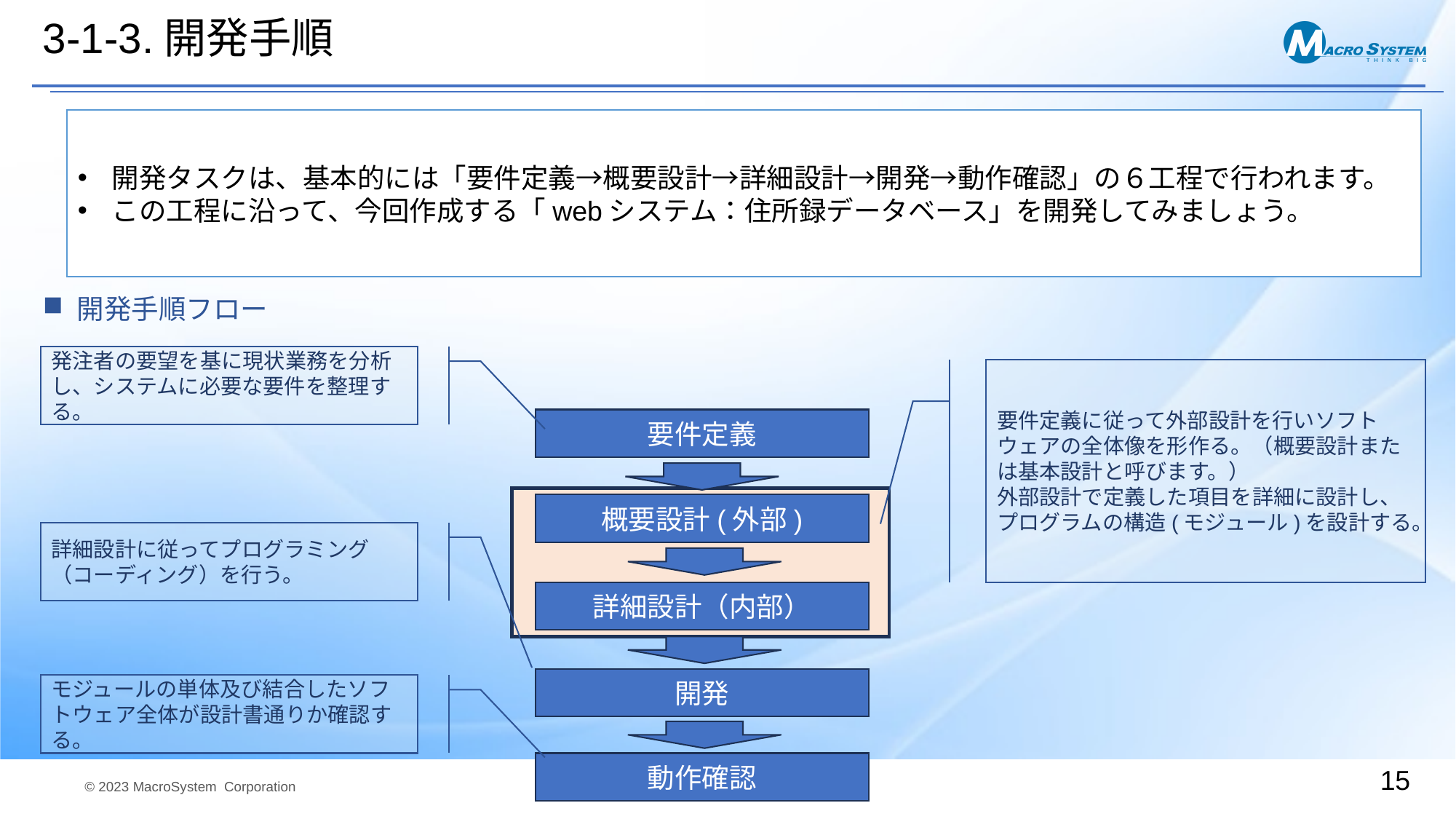

# 3-1-3.開発手順
開発タスクは、基本的には「要件定義→概要設計→詳細設計→開発→動作確認」の６工程で行われます。
この工程に沿って、今回作成する「webシステム：住所録データベース」を開発してみましょう。
開発手順フロー
発注者の要望を基に現状業務を分析し、システムに必要な要件を整理する。
要件定義に従って外部設計を行いソフトウェアの全体像を形作る。（概要設計または基本設計と呼びます。）
外部設計で定義した項目を詳細に設計し、プログラムの構造(モジュール)を設計する。
要件定義

概要設計(外部)
詳細設計に従ってプログラミング（コーディング）を行う。

詳細設計（内部）

開発
モジュールの単体及び結合したソフトウェア全体が設計書通りか確認する。

動作確認